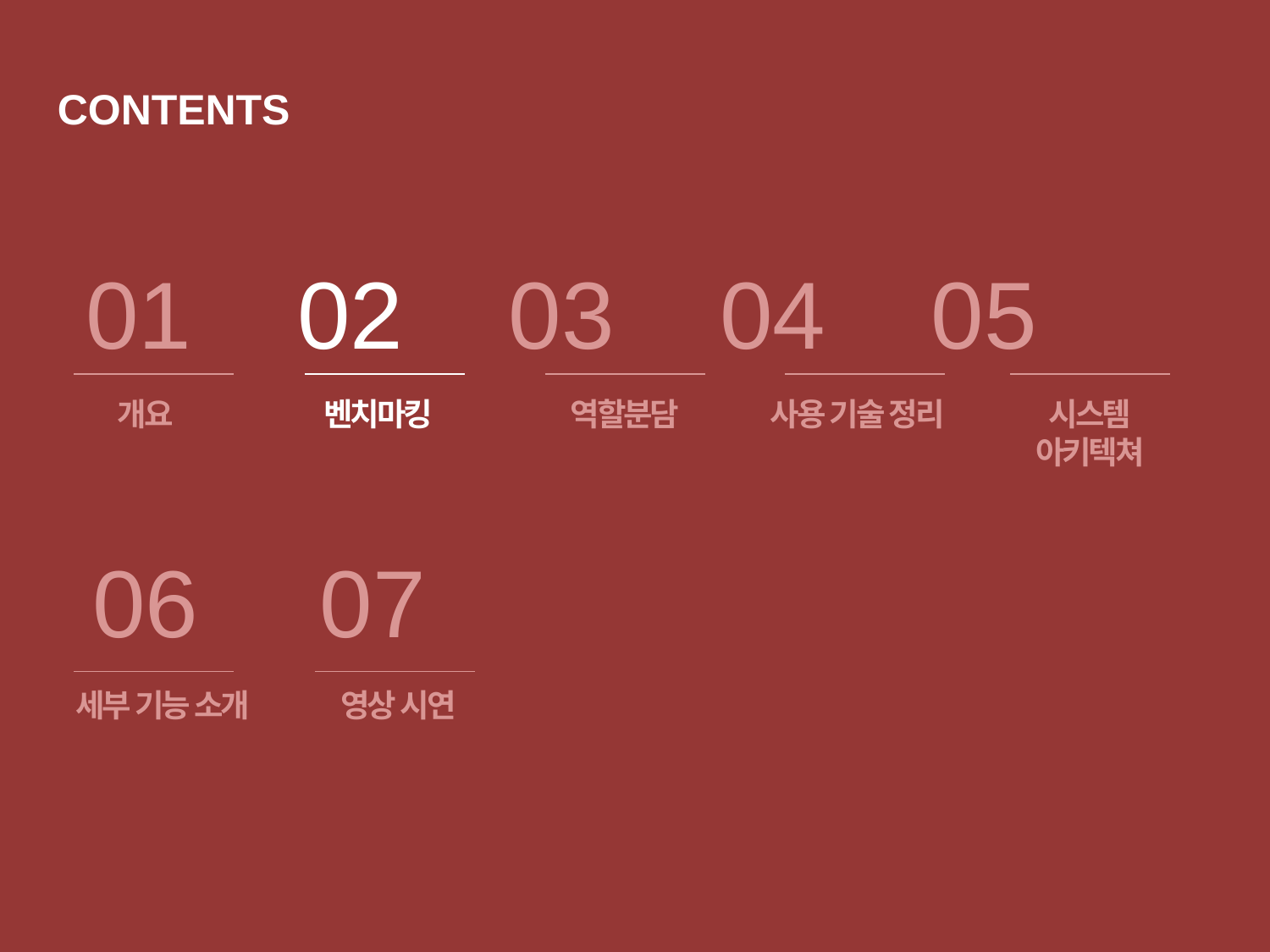

CONTENTS
01    02    03    04    05
개요
벤치마킹
역할분담
사용 기술 정리
시스템
아키텍쳐
 06	07
세부 기능 소개
영상 시연